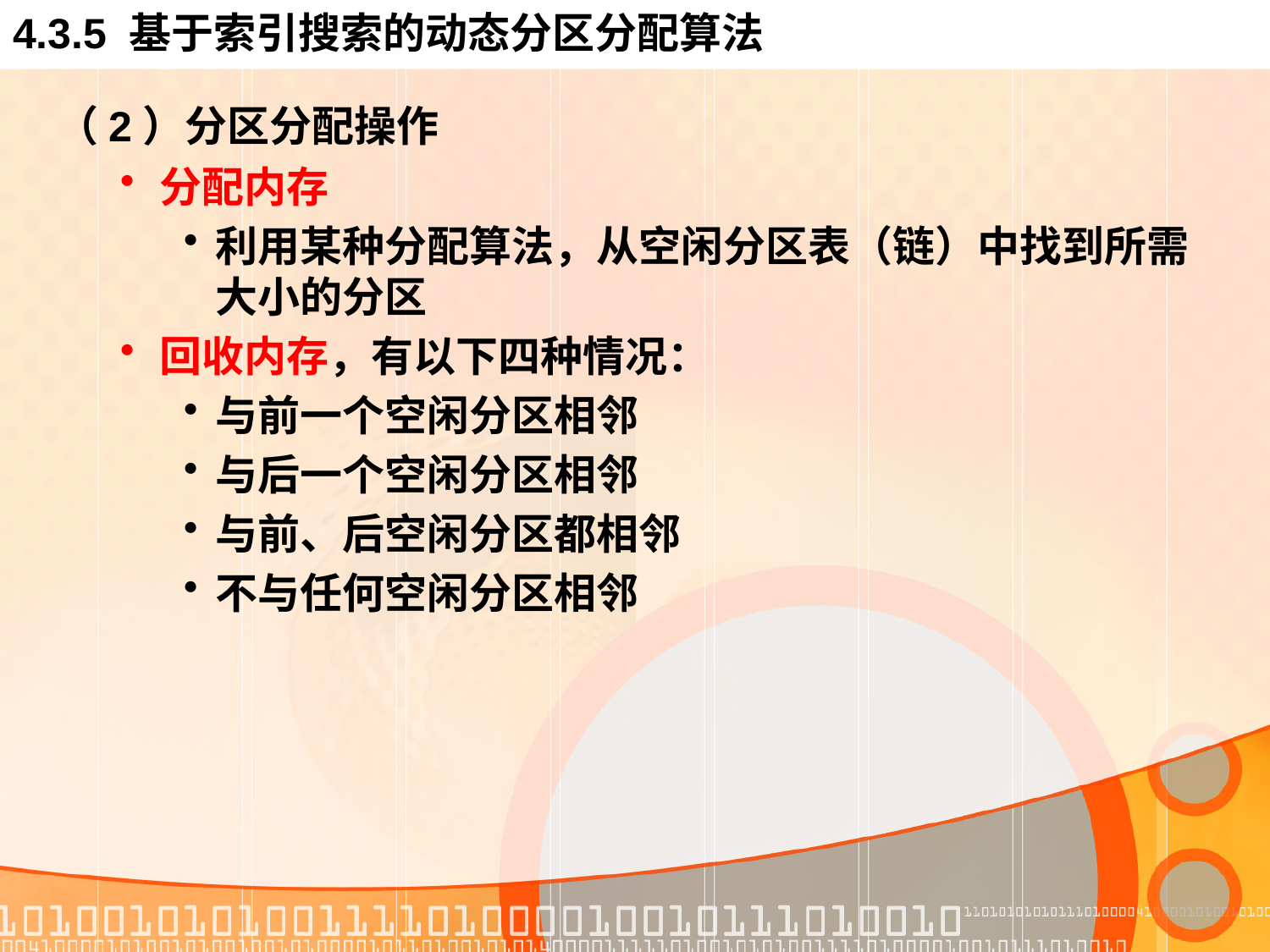

# 4.3.5 基于索引搜索的动态分区分配算法
（2）分区分配操作
分配内存
利用某种分配算法，从空闲分区表（链）中找到所需大小的分区
回收内存，有以下四种情况：
与前一个空闲分区相邻
与后一个空闲分区相邻
与前、后空闲分区都相邻
不与任何空闲分区相邻